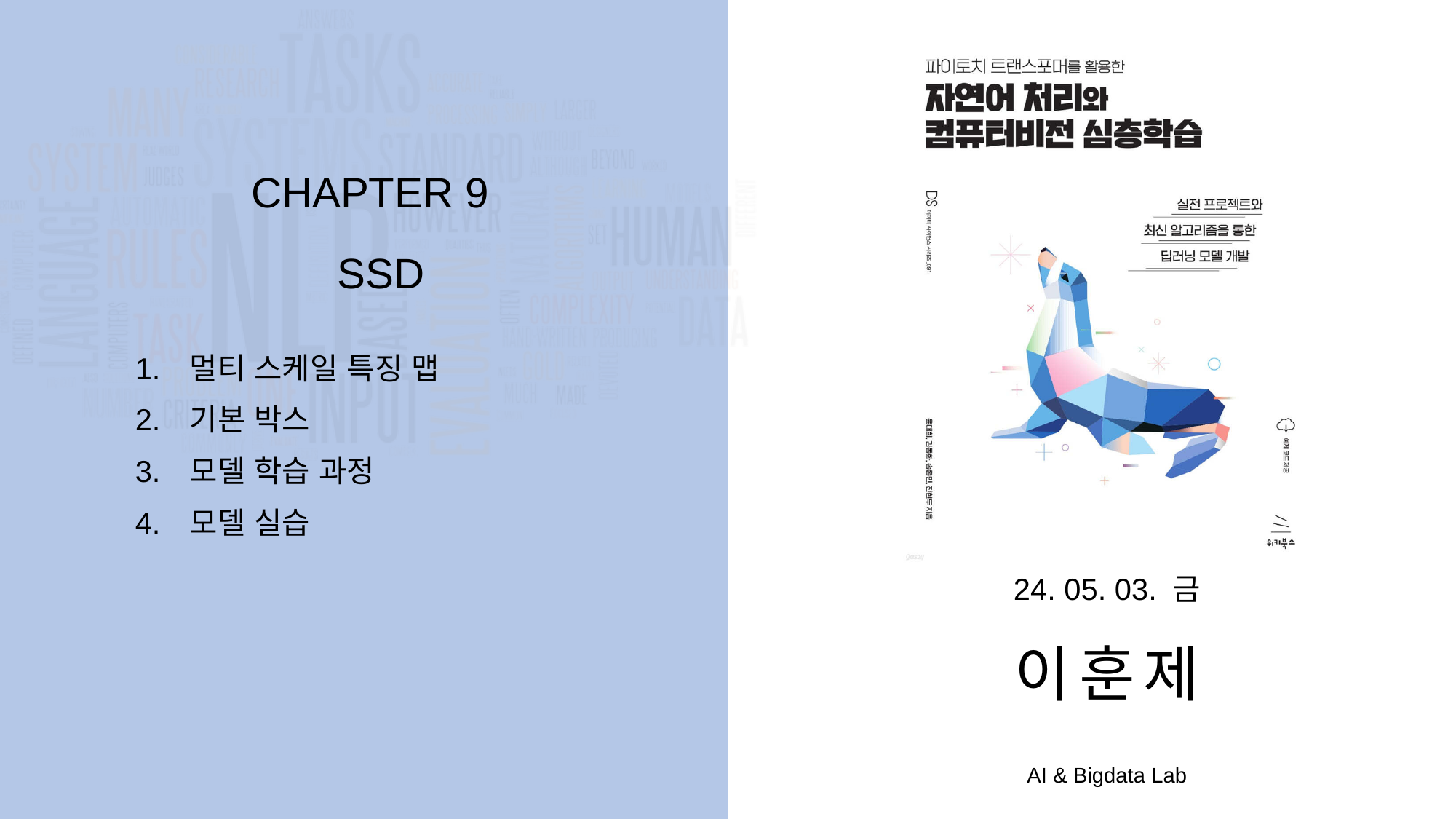

CHAPTER 9
SSD
멀티 스케일 특징 맵
기본 박스
모델 학습 과정
모델 실습
24. 05. 03. 금
이훈제